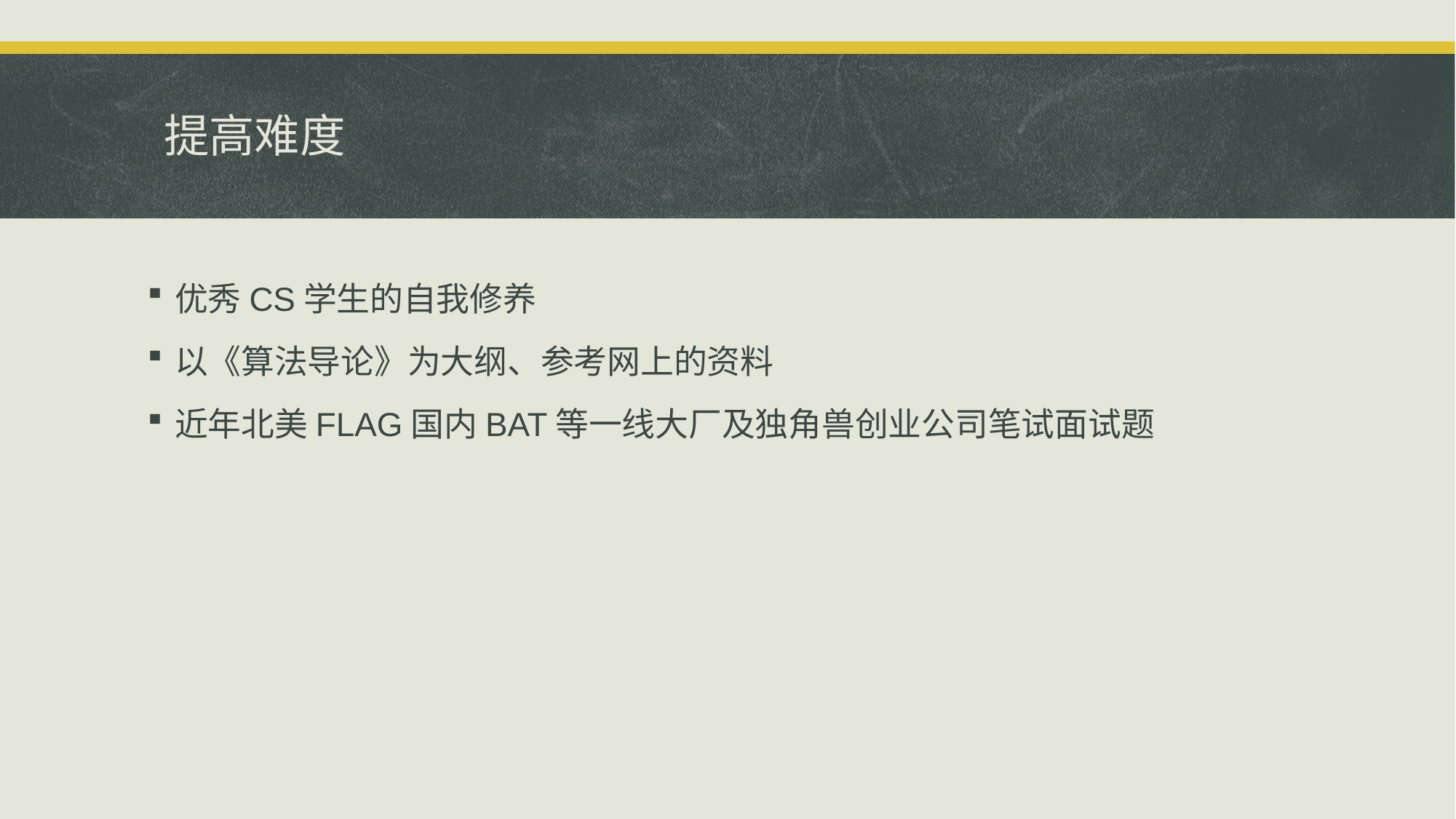

# 提高难度
优秀CS学生的自我修养
以《算法导论》为大纲、参考网上的资料
近年北美FLAG国内BAT等一线大厂及独角兽创业公司笔试面试题